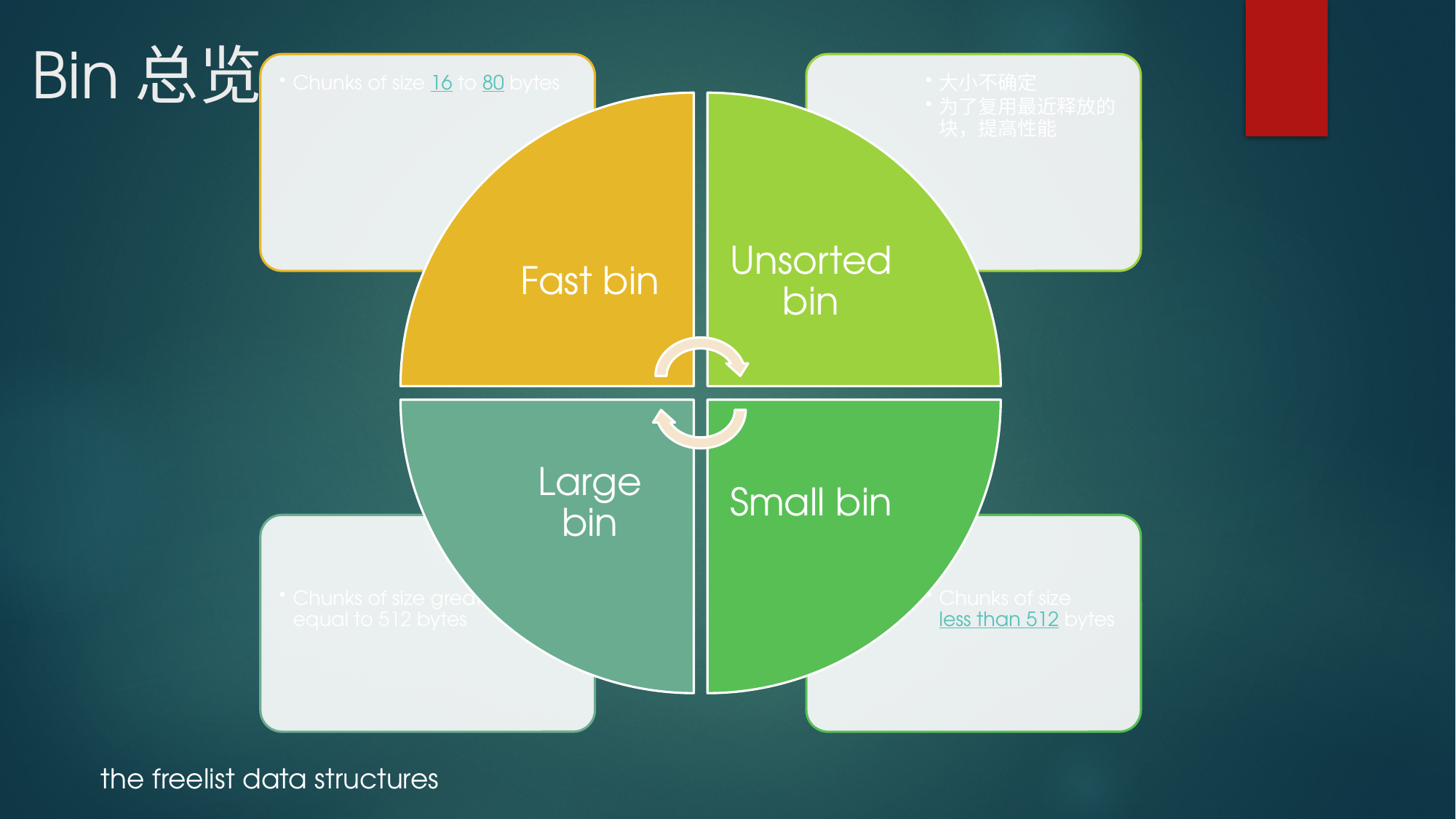

# Bin总览
Chunks of size less than 512 bytes
Chunks of size greater than equal to 512 bytes
大小不确定
为了复用最近释放的块，提高性能
Chunks of size 16 to 80 bytes
Fast bin
Unsorted bin
Small bin
Large bin
the freelist data structures